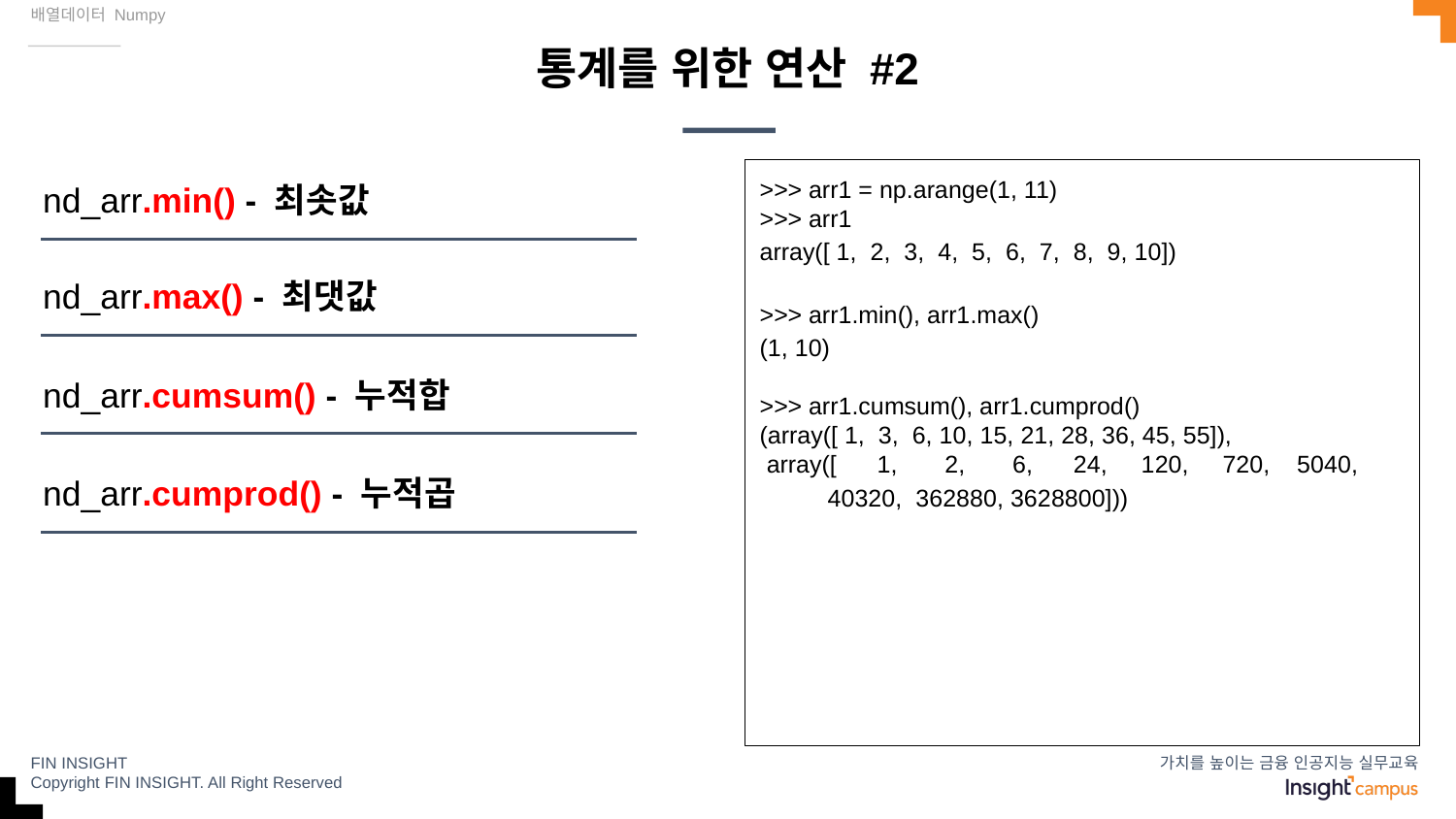

배열데이터 Numpy

# 통계를 위한 연산 #2
nd_arr.min() - 최솟값
>>> arr1 = np.arange(1, 11)
>>> arr1
array([ 1,  2,  3,  4,  5,  6,  7,  8,  9, 10])

>>> arr1.min(), arr1.max()
(1, 10)

>>> arr1.cumsum(), arr1.cumprod()
(array([ 1,  3,  6, 10, 15, 21, 28, 36, 45, 55]),
 array([      1,       2,       6,      24,     120,     720,    5040,
          40320,  362880, 3628800]))

nd_arr.max() - 최댓값
nd_arr.cumsum() - 누적합
nd_arr.cumprod() - 누적곱